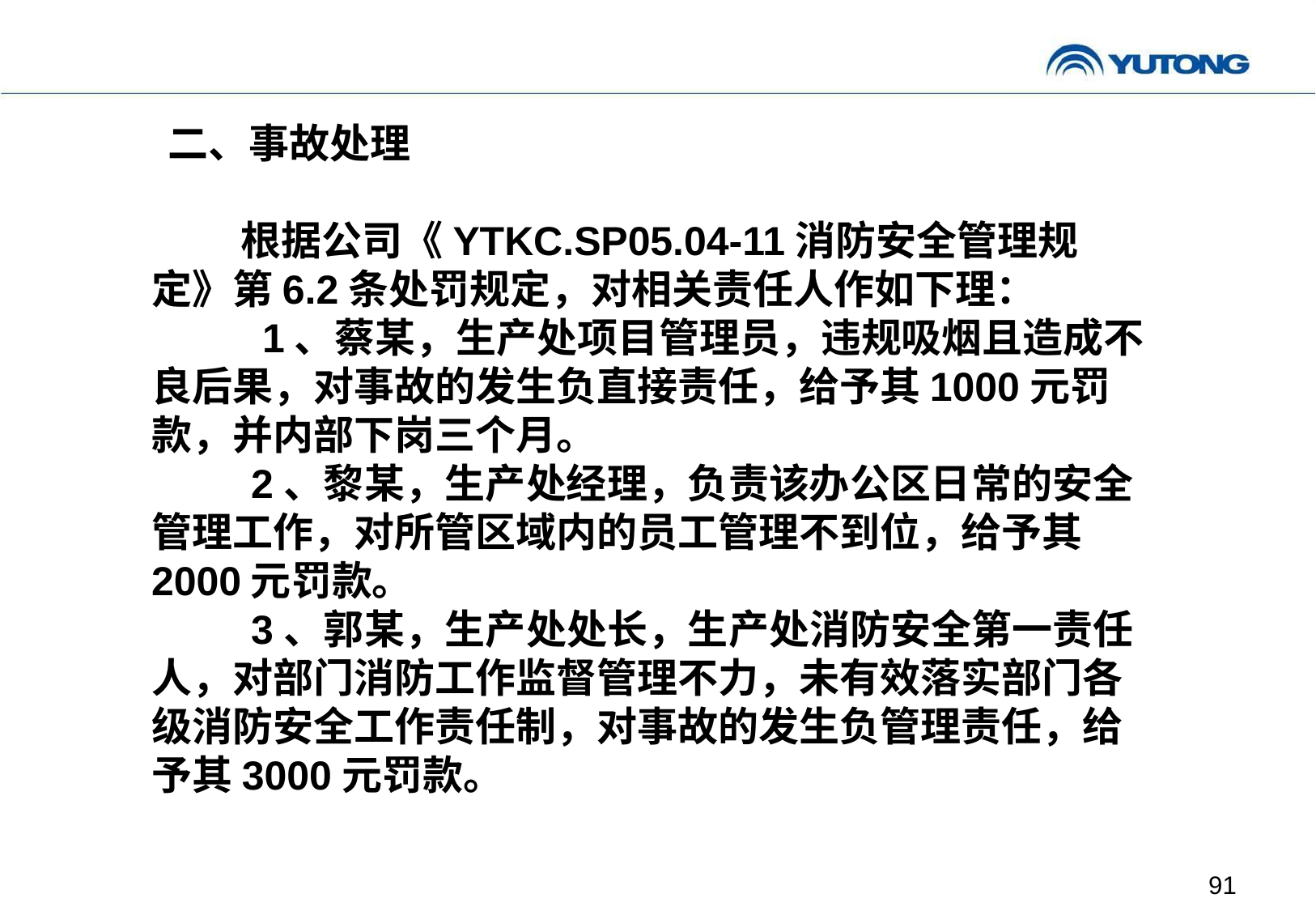

二、事故处理

              根据公司《YTKC.SP05.04-11消防安全管理规定》第6.2条处罚规定，对相关责任人作如下理：
              1、蔡某，生产处项目管理员，违规吸烟且造成不良后果，对事故的发生负直接责任，给予其1000元罚款，并内部下岗三个月。
             2、黎某，生产处经理，负责该办公区日常的安全管理工作，对所管区域内的员工管理不到位，给予其2000元罚款。
             3、郭某，生产处处长，生产处消防安全第一责任人，对部门消防工作监督管理不力，未有效落实部门各级消防安全工作责任制，对事故的发生负管理责任，给予其3000元罚款。

91